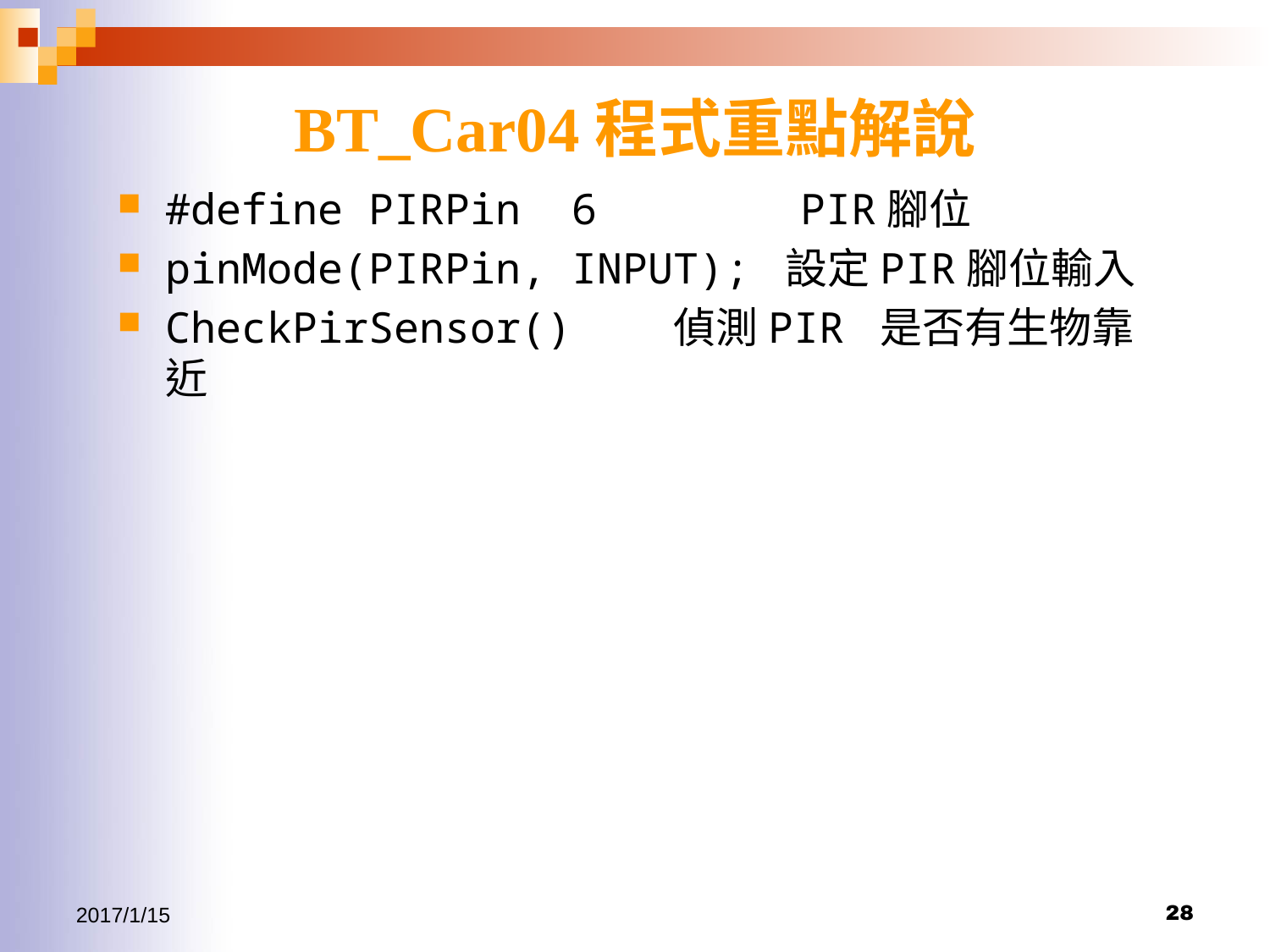

# BT_Car04程式重點解說
#define PIRPin  6 		PIR腳位
pinMode(PIRPin, INPUT); 設定PIR腳位輸入
CheckPirSensor()	偵測PIR 是否有生物靠近
2017/1/15
28